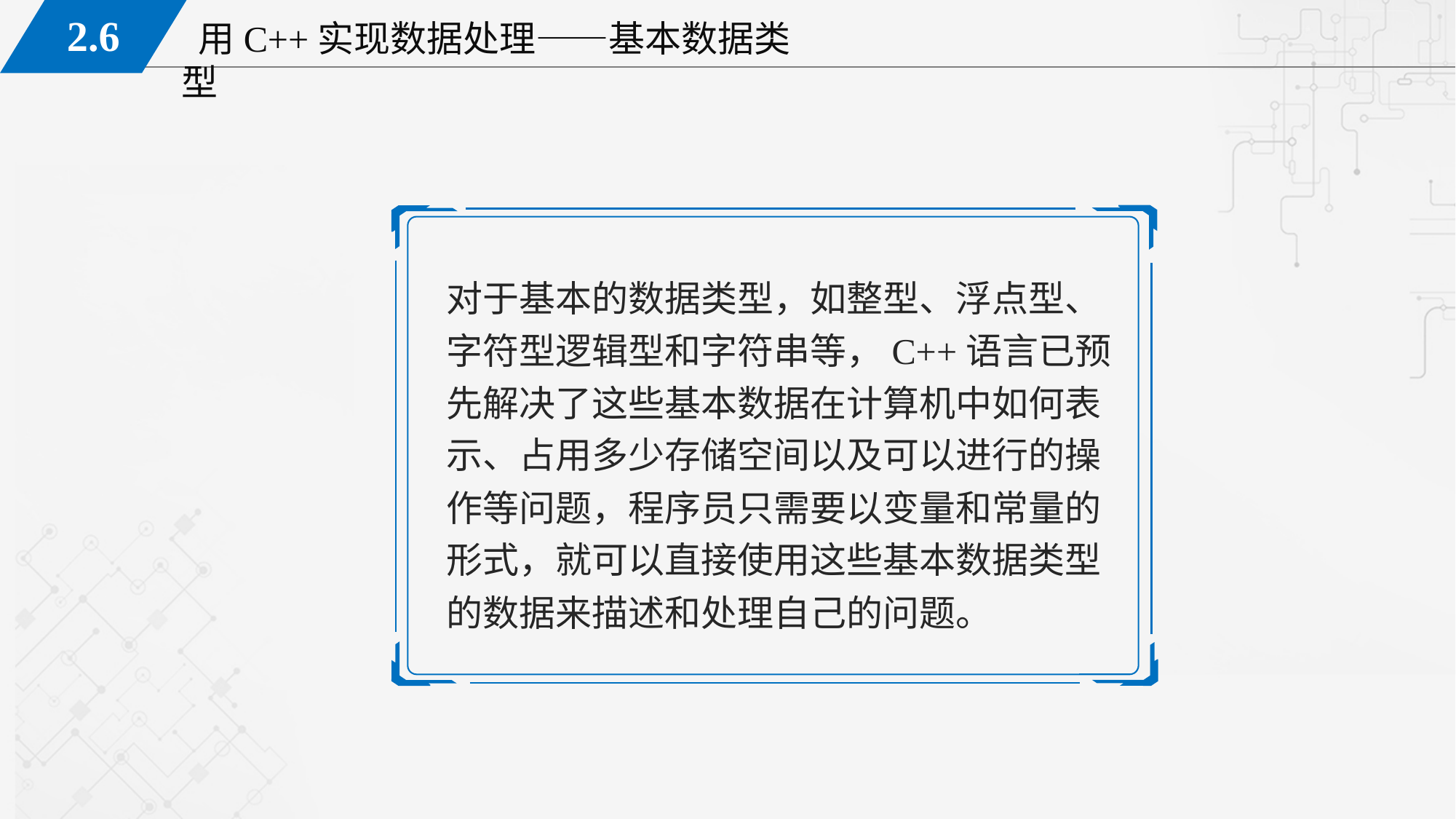

对于基本的数据类型，如整型、浮点型、字符型逻辑型和字符串等，C++语言已预先解决了这些基本数据在计算机中如何表示、占用多少存储空间以及可以进行的操作等问题，程序员只需要以变量和常量的形式，就可以直接使用这些基本数据类型的数据来描述和处理自己的问题。